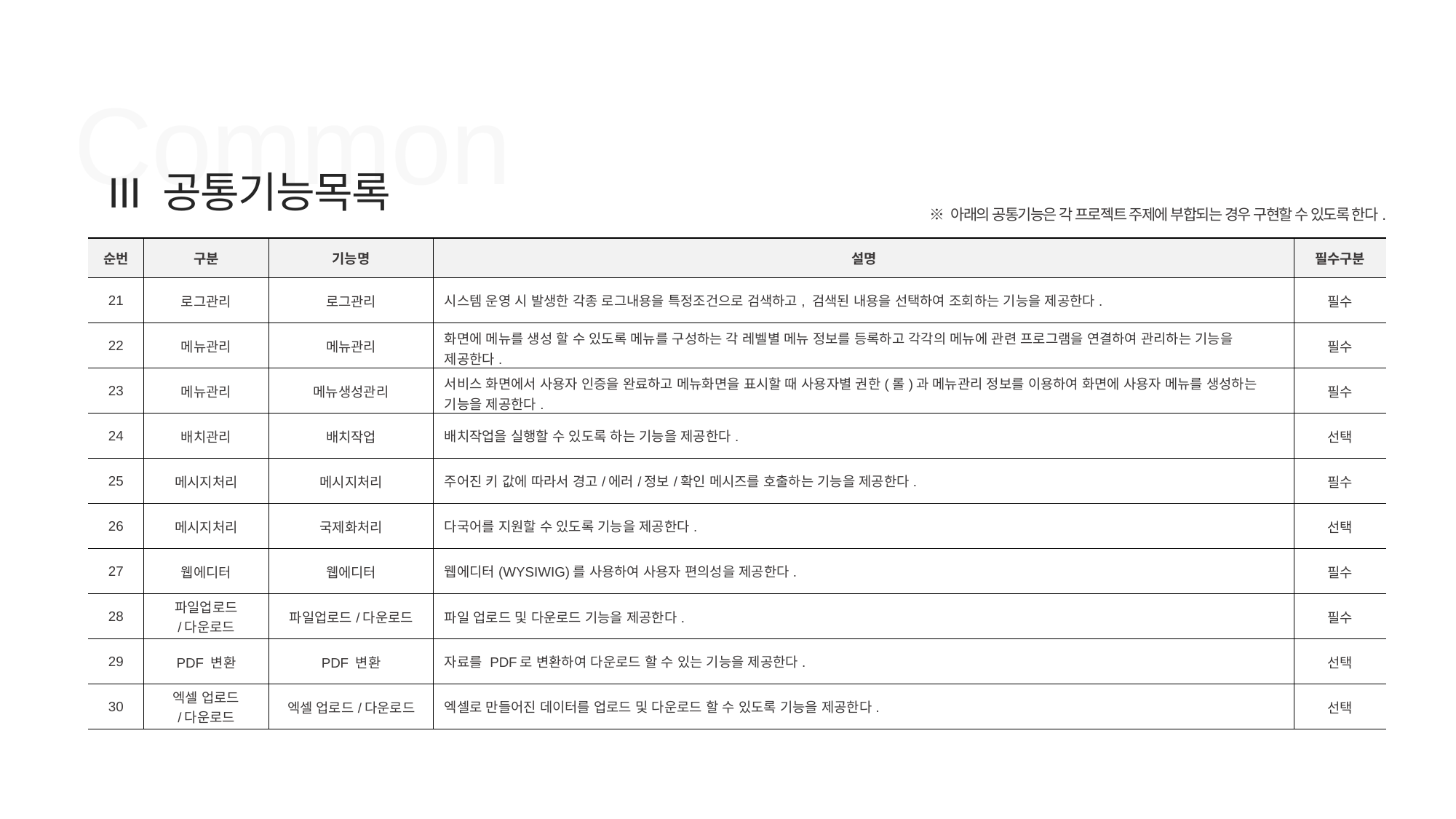

Common

III 공통기능목록
※ 아래의 공통기능은 각 프로젝트 주제에 부합되는 경우 구현할 수 있도록 한다.
| 순번 | 구분 | 기능명 | 설명 | 필수구분 |
| --- | --- | --- | --- | --- |
| 21 | 로그관리 | 로그관리 | 시스템 운영 시 발생한 각종 로그내용을 특정조건으로 검색하고, 검색된 내용을 선택하여 조회하는 기능을 제공한다. | 필수 |
| 22 | 메뉴관리 | 메뉴관리 | 화면에 메뉴를 생성 할 수 있도록 메뉴를 구성하는 각 레벨별 메뉴 정보를 등록하고 각각의 메뉴에 관련 프로그램을 연결하여 관리하는 기능을 제공한다. | 필수 |
| 23 | 메뉴관리 | 메뉴생성관리 | 서비스 화면에서 사용자 인증을 완료하고 메뉴화면을 표시할 때 사용자별 권한(롤)과 메뉴관리 정보를 이용하여 화면에 사용자 메뉴를 생성하는 기능을 제공한다. | 필수 |
| 24 | 배치관리 | 배치작업 | 배치작업을 실행할 수 있도록 하는 기능을 제공한다. | 선택 |
| 25 | 메시지처리 | 메시지처리 | 주어진 키 값에 따라서 경고/에러/정보/확인 메시즈를 호출하는 기능을 제공한다. | 필수 |
| 26 | 메시지처리 | 국제화처리 | 다국어를 지원할 수 있도록 기능을 제공한다. | 선택 |
| 27 | 웹에디터 | 웹에디터 | 웹에디터(WYSIWIG)를 사용하여 사용자 편의성을 제공한다. | 필수 |
| 28 | 파일업로드 /다운로드 | 파일업로드/다운로드 | 파일 업로드 및 다운로드 기능을 제공한다. | 필수 |
| 29 | PDF 변환 | PDF 변환 | 자료를 PDF로 변환하여 다운로드 할 수 있는 기능을 제공한다. | 선택 |
| 30 | 엑셀 업로드 /다운로드 | 엑셀 업로드/다운로드 | 엑셀로 만들어진 데이터를 업로드 및 다운로드 할 수 있도록 기능을 제공한다. | 선택 |